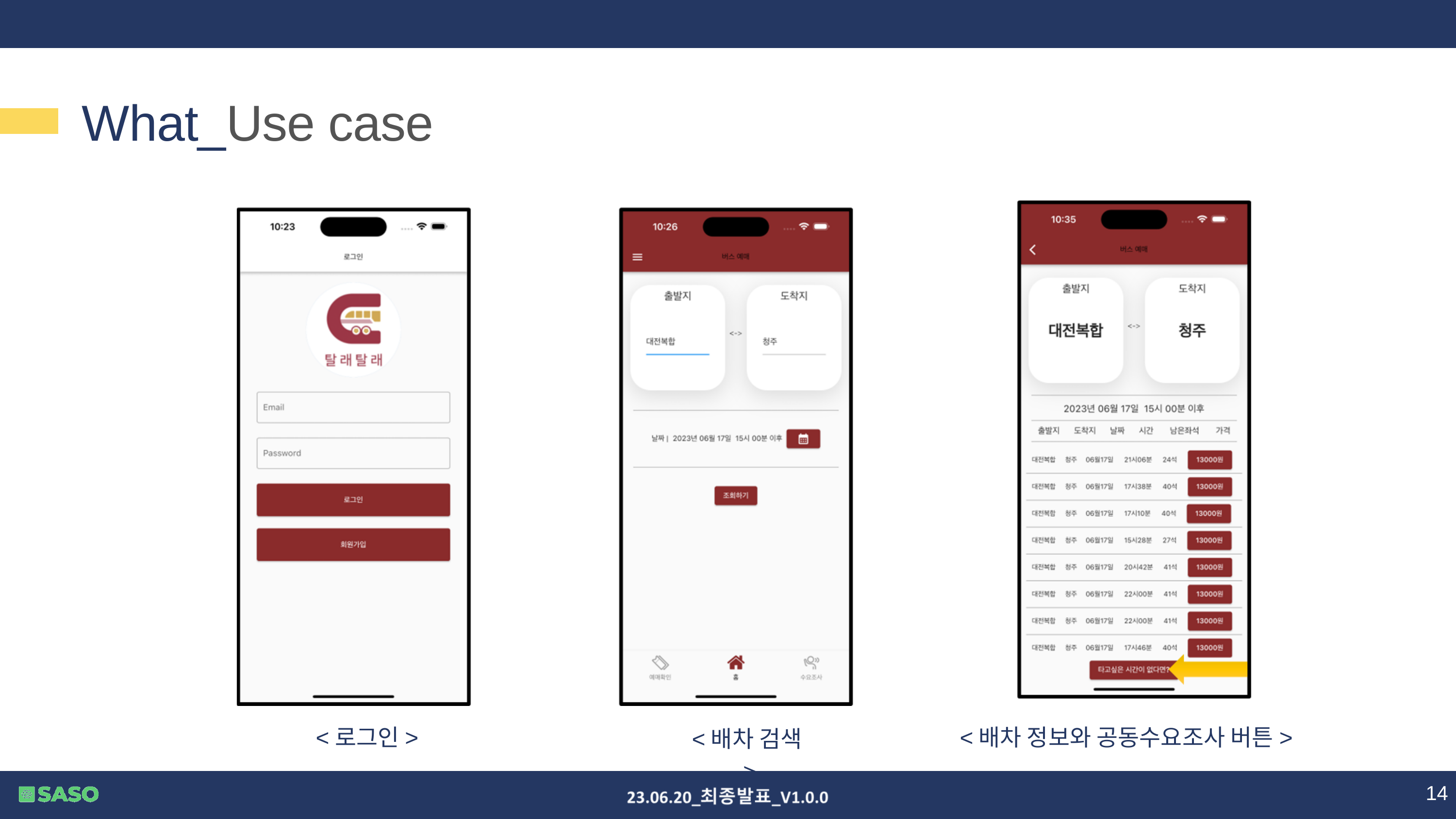

What_Use case

<로그인>
<배차 정보와 공동수요조사 버튼>
<배차 검색>

14